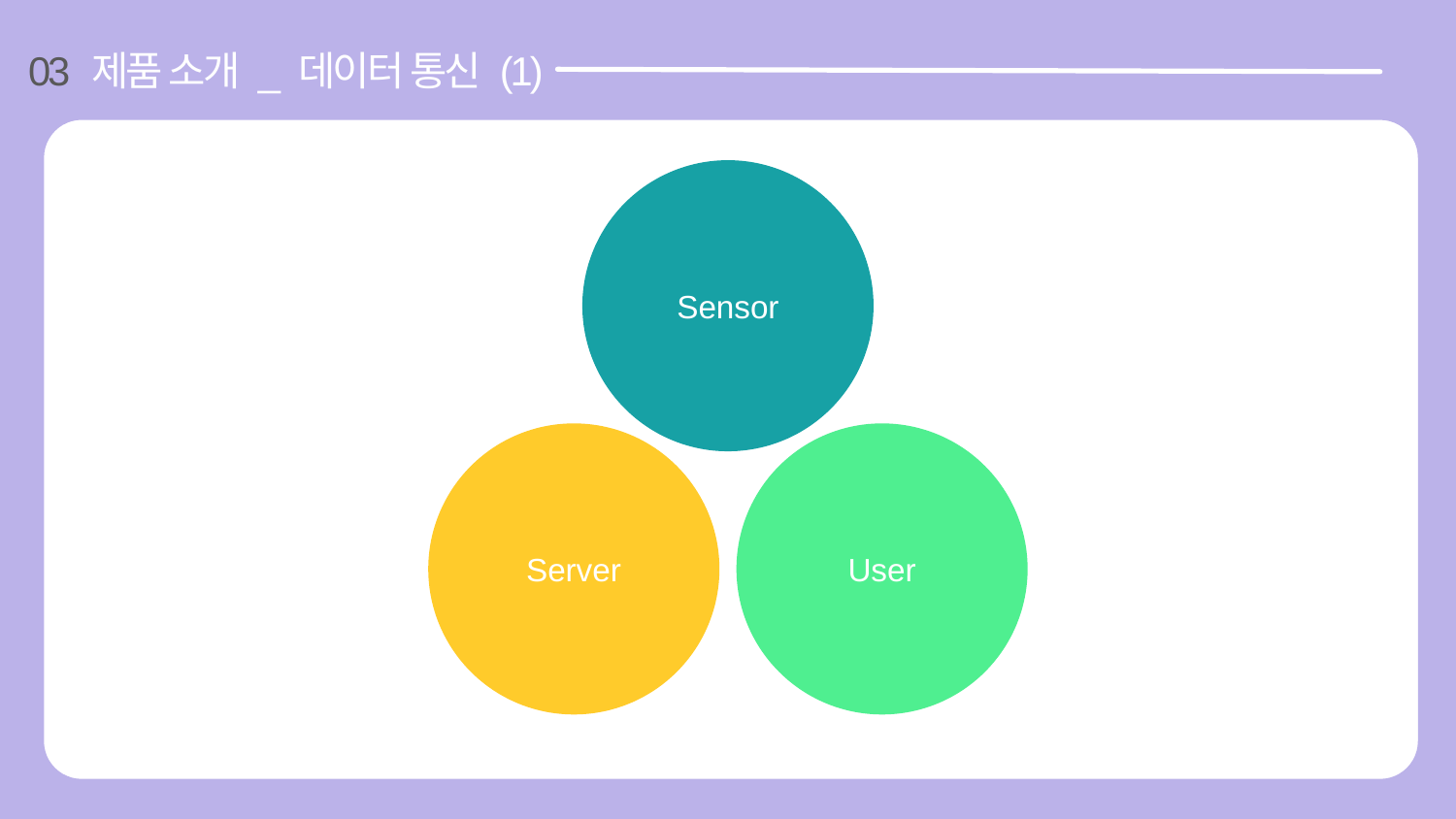

03 제품 소개 _ 데이터 통신 (1)

Sensor
Server
User